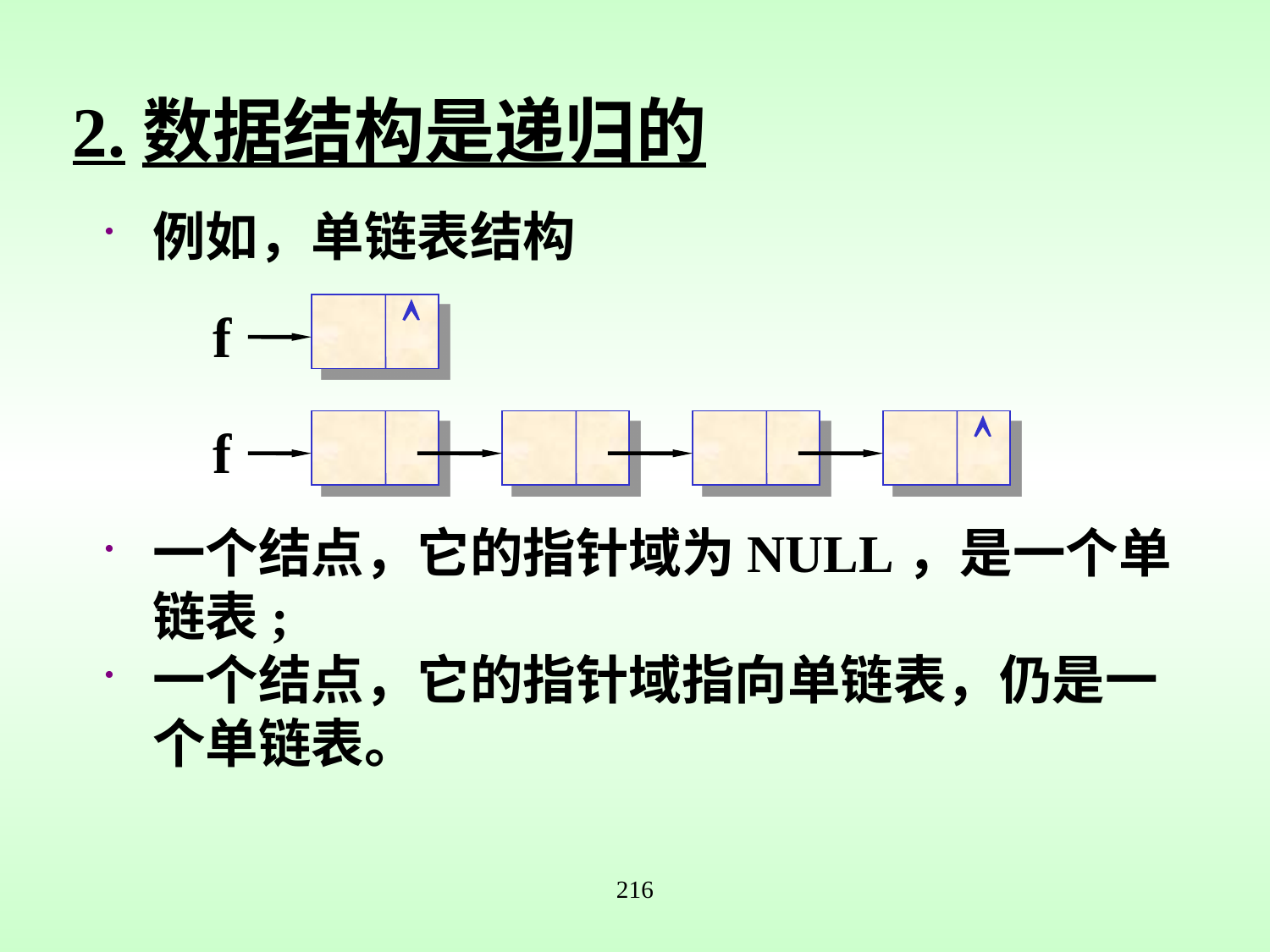

# 2.数据结构是递归的
例如，单链表结构

一个结点，它的指针域为NULL，是一个单链表;
一个结点，它的指针域指向单链表，仍是一个单链表。
∧
f

∧
f

216